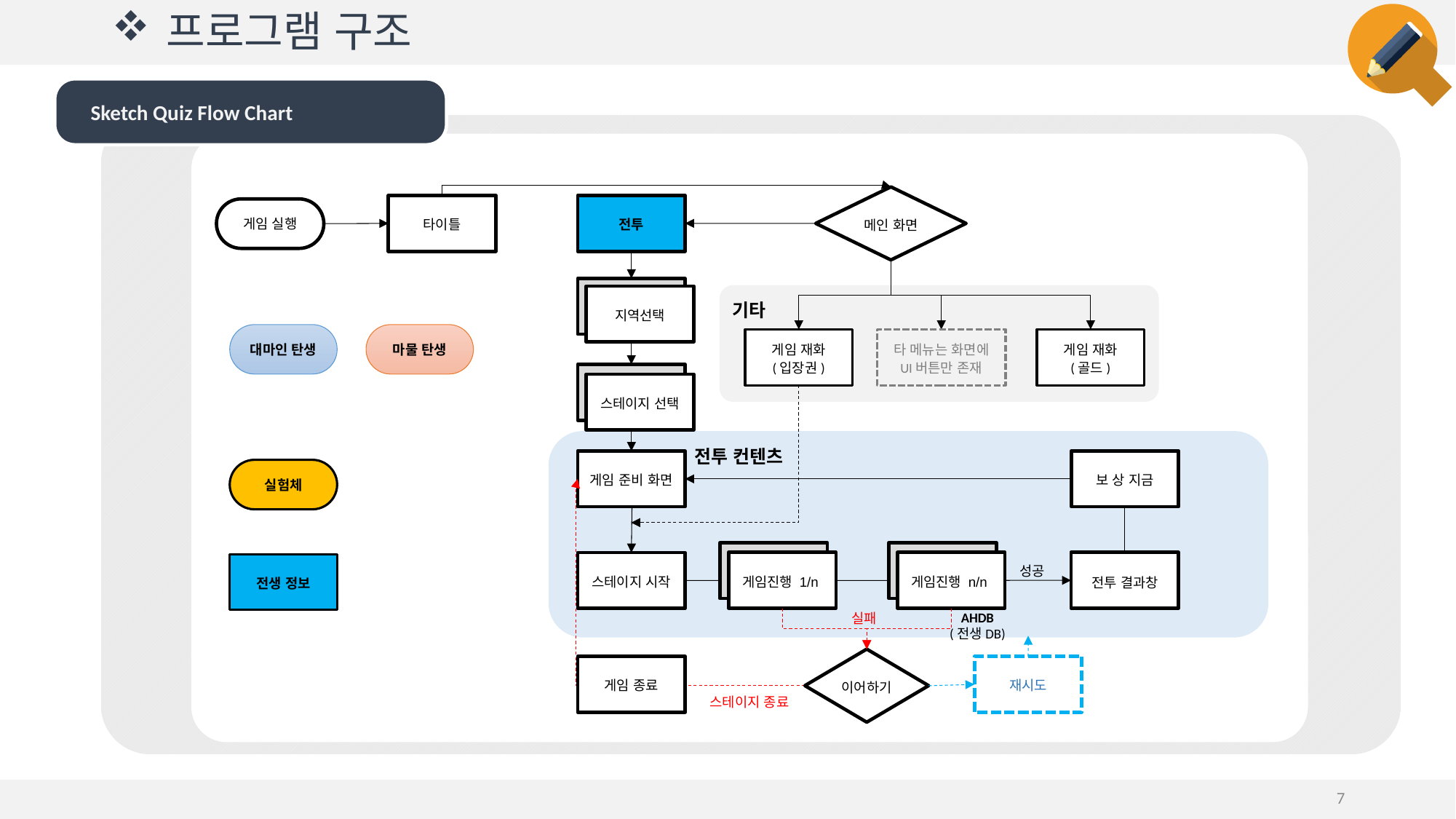

# 프로그램 구조
Sketch Quiz Flow Chart

메인 화면
타이틀
전투
게임 실행
지역

지역선택
기타
대마인 탄생
마물 탄생
게임 재화
(입장권)
타 메뉴는 화면에
UI버튼만 존재
게임 재화
(골드)
던전
스테이지 선택

전투 컨텐츠
보 상 지금
게임 준비 화면
실험체
던전
던전
게임진행 1/n
게임진행 n/n
전투 결과창
스테이지 시작
전생 정보
성공
실패
AHDB
(전생DB)
이어하기
게임 종료
재시도
스테이지 종료
7